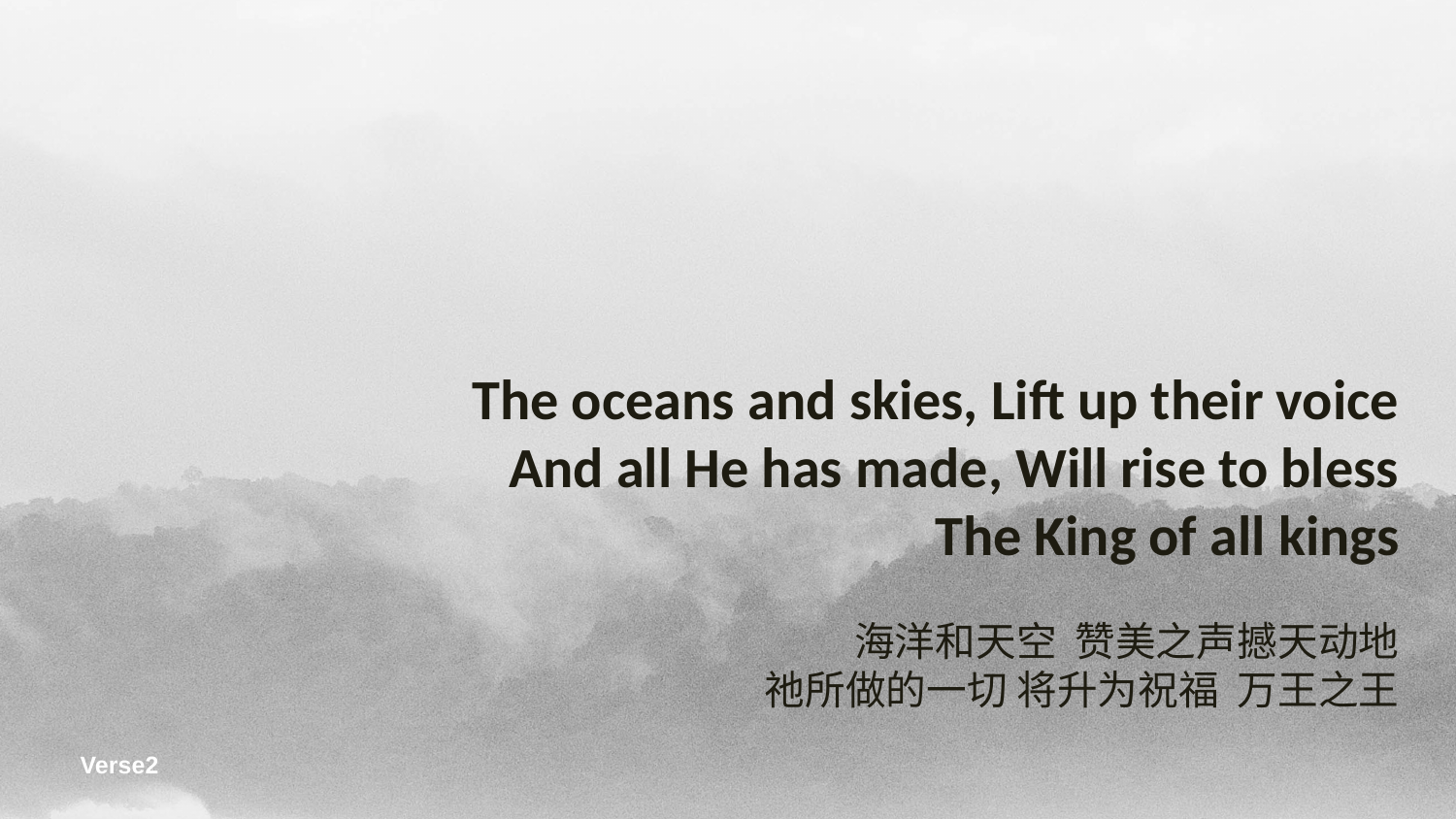

The oceans and skies, Lift up their voice
And all He has made, Will rise to bless
 The King of all kings

海洋和天空  赞美之声撼天动地
祂所做的一切 将升为祝福  万王之王

Verse2